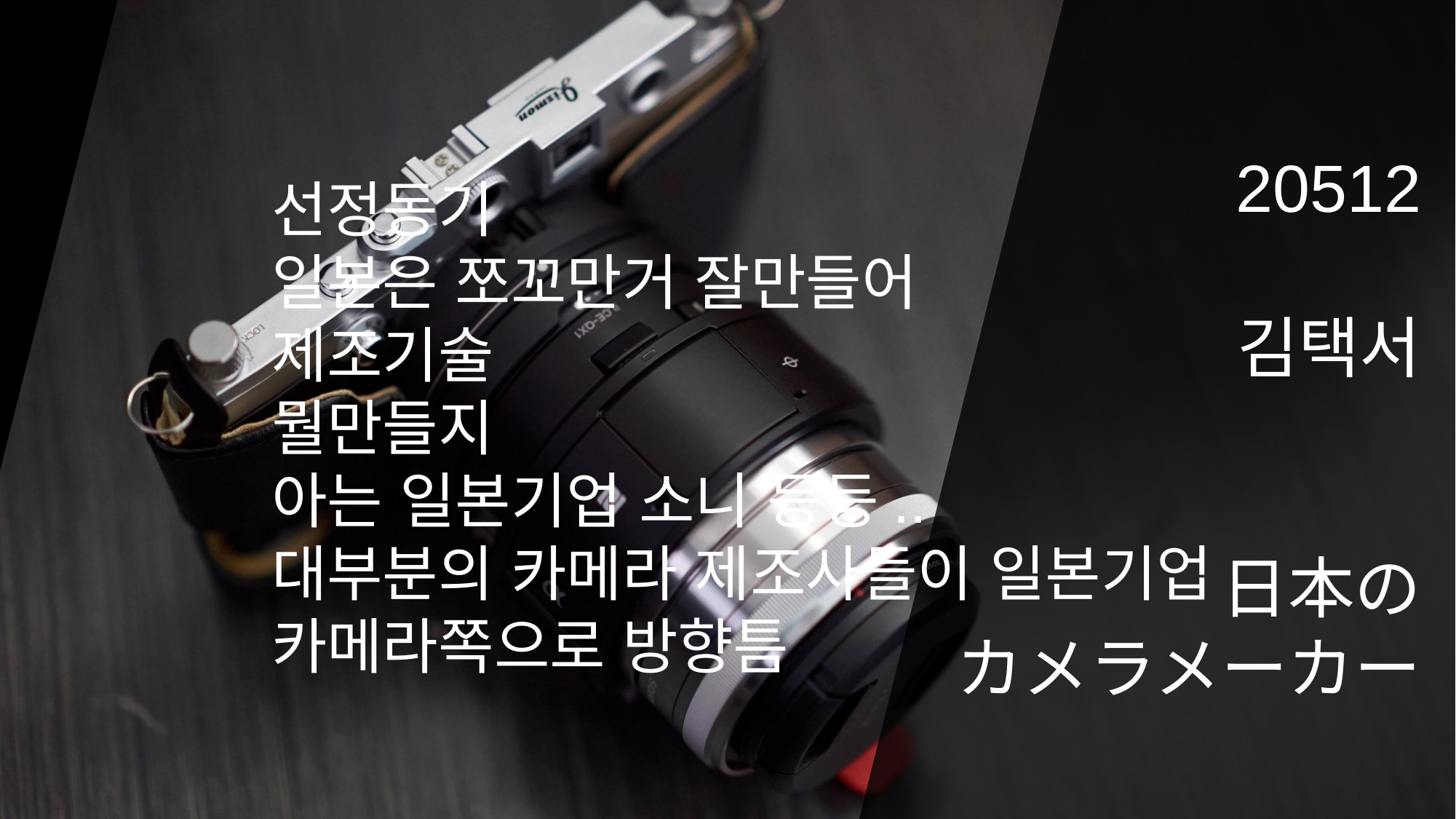

20512

김택서

日本の
カメラメーカー
선정동기
일본은 쪼꼬만거 잘만들어
제조기술
뭘만들지
아는 일본기업 소니 등등..
대부분의 카메라 제조사들이 일본기업
카메라쪽으로 방향틈